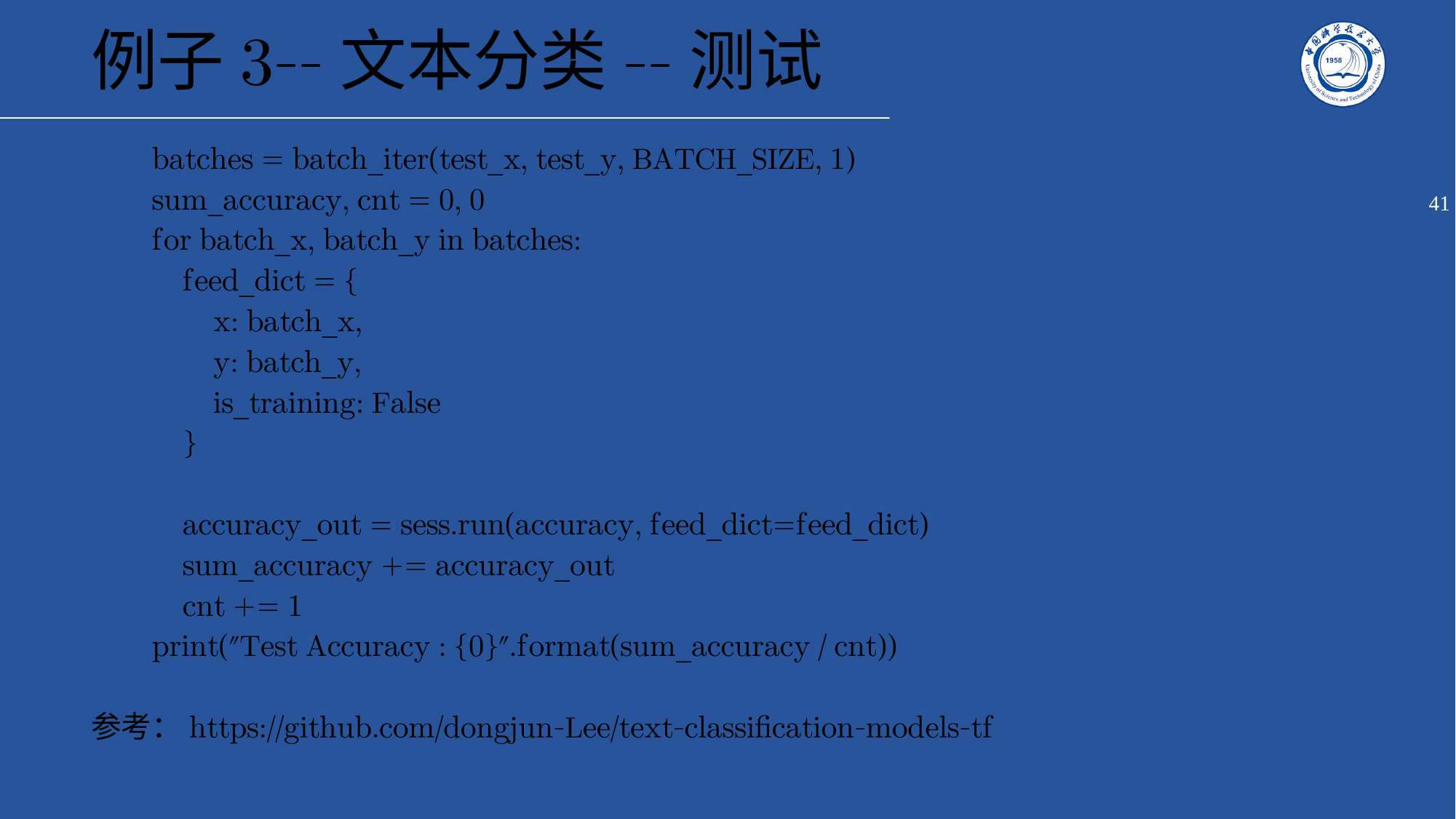

# 例子3--文本分类--测试
41
        batches = batch_iter(test_x, test_y, BATCH_SIZE, 1)
        sum_accuracy, cnt = 0, 0
        for batch_x, batch_y in batches:
            feed_dict = {
                x: batch_x,
                y: batch_y,
                is_training: False
            }

            accuracy_out = sess.run(accuracy, feed_dict=feed_dict)
            sum_accuracy += accuracy_out
            cnt += 1
        print("Test Accuracy : {0}".format(sum_accuracy / cnt))

参考：https://github.com/dongjun-Lee/text-classification-models-tf

41